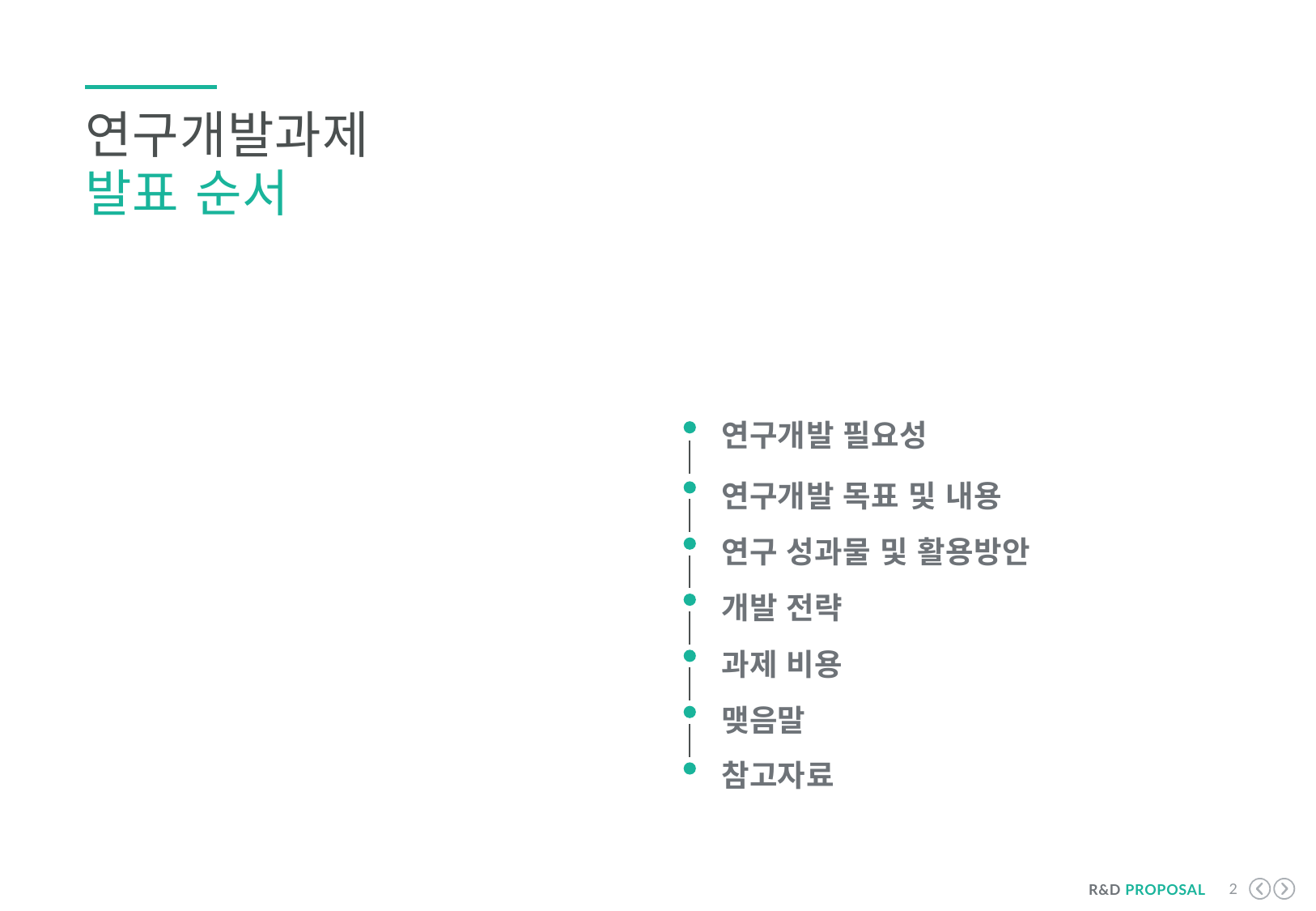

연구개발과제
발표 순서
연구개발 필요성

연구개발 목표 및 내용
연구 성과물 및 활용방안

개발 전략

과제 비용

맺음말

참고자료